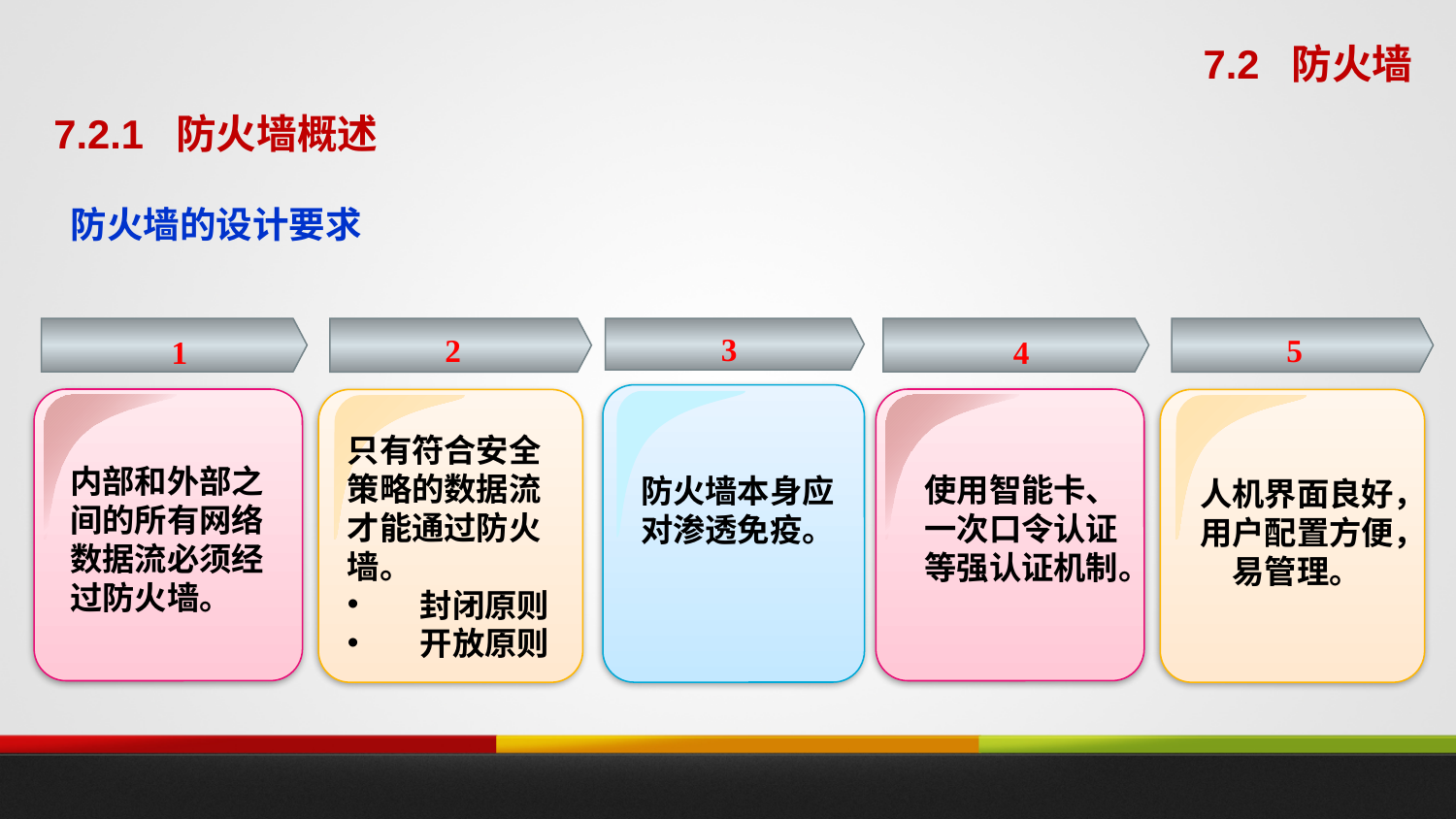

7.2  防火墙
7.2.1  防火墙概述
# 防火墙的设计要求

1

内部和外部之间的所有网络数据流必须经过防火墙。

2

只有符合安全策略的数据流才能通过防火墙。
封闭原则
开放原则

3

防火墙本身应对渗透免疫。

4

使用智能卡、一次口令认证等强认证机制。

5

人机界面良好，用户配置方便，易管理。